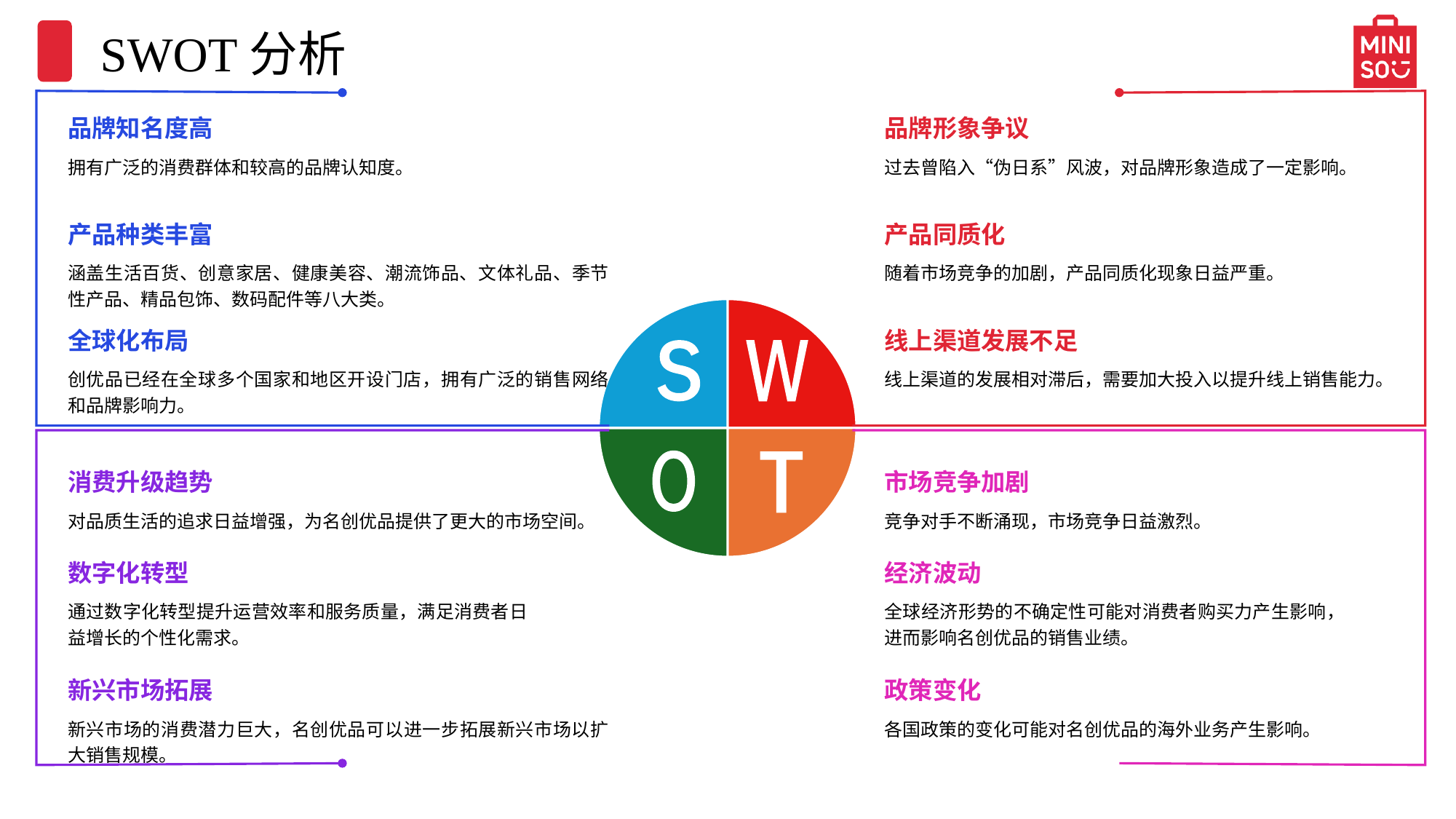

SWOT分析

品牌知名度高
品牌形象争议
拥有广泛的消费群体和较高的品牌认知度。
过去曾陷入“伪日系”风波，对品牌形象造成了一定影响。
产品种类丰富
产品同质化
涵盖生活百货、创意家居、健康美容、潮流饰品、文体礼品、季节性产品、精品包饰、数码配件等八大类。
随着市场竞争的加剧，产品同质化现象日益严重。

全球化布局
线上渠道发展不足

创优品已经在全球多个国家和地区开设门店，拥有广泛的销售网络和品牌影响力。
线上渠道的发展相对滞后，需要加大投入以提升线上销售能力。

消费升级趋势
市场竞争加剧
对品质生活的追求日益增强，为名创优品提供了更大的市场空间。
竞争对手不断涌现，市场竞争日益激烈。
数字化转型
经济波动
通过数字化转型提升运营效率和服务质量，满足消费者日益增长的个性化需求。
全球经济形势的不确定性可能对消费者购买力产生影响，进而影响名创优品的销售业绩。
新兴市场拓展
政策变化
新兴市场的消费潜力巨大，名创优品可以进一步拓展新兴市场以扩大销售规模。
各国政策的变化可能对名创优品的海外业务产生影响。